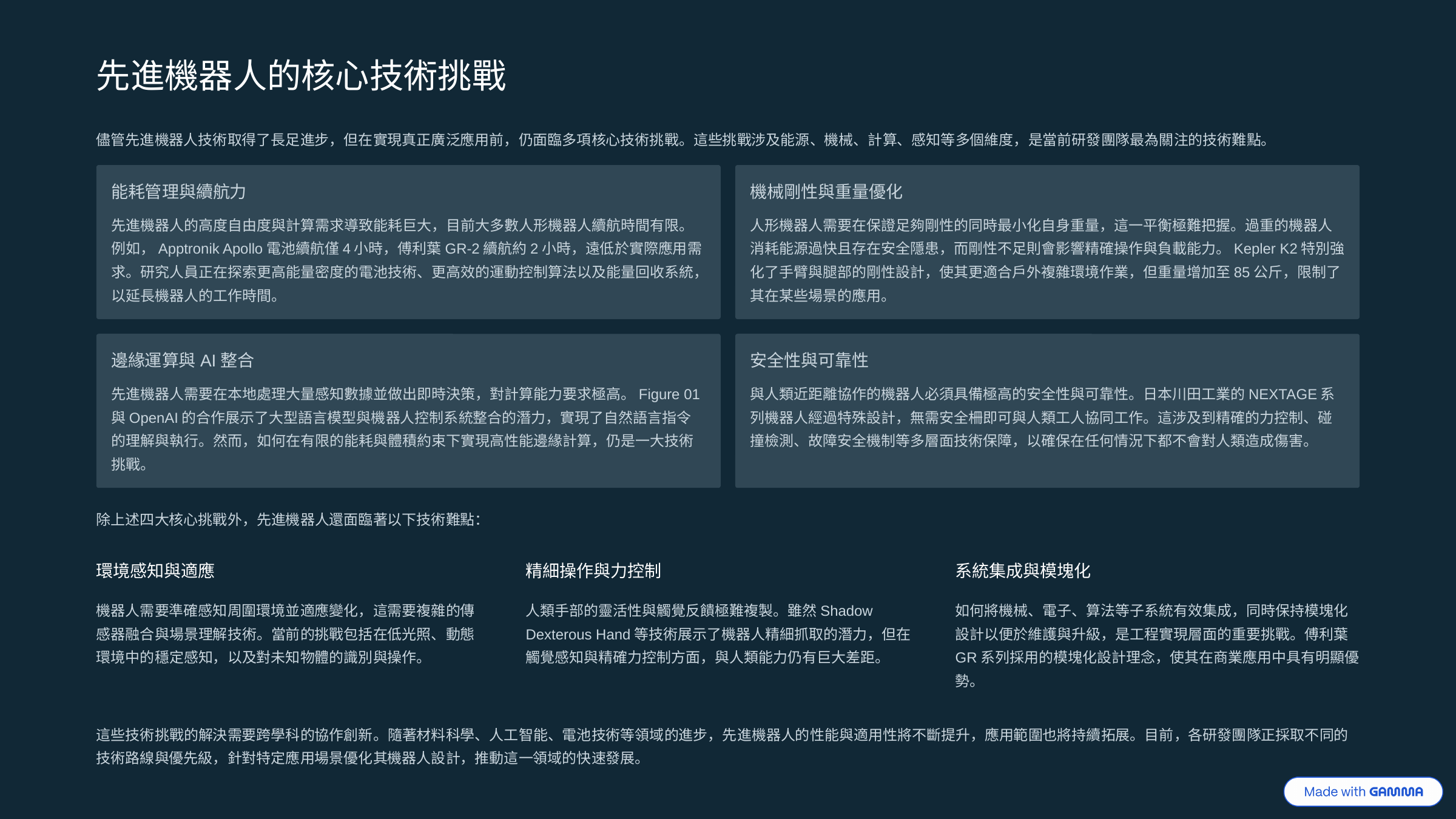

先進機器人的核心技術挑戰
儘管先進機器人技術取得了長足進步，但在實現真正廣泛應用前，仍面臨多項核心技術挑戰。這些挑戰涉及能源、機械、計算、感知等多個維度，是當前研發團隊最為關注的技術難點。

能耗管理與續航力
機械剛性與重量優化
先進機器人的高度自由度與計算需求導致能耗巨大，目前大多數人形機器人續航時間有限。例如，Apptronik Apollo電池續航僅4小時，傅利葉GR-2續航約2小時，遠低於實際應用需求。研究人員正在探索更高能量密度的電池技術、更高效的運動控制算法以及能量回收系統，以延長機器人的工作時間。
人形機器人需要在保證足夠剛性的同時最小化自身重量，這一平衡極難把握。過重的機器人消耗能源過快且存在安全隱患，而剛性不足則會影響精確操作與負載能力。Kepler K2特別強化了手臂與腿部的剛性設計，使其更適合戶外複雜環境作業，但重量增加至85公斤，限制了其在某些場景的應用。

邊緣運算與AI整合
安全性與可靠性
先進機器人需要在本地處理大量感知數據並做出即時決策，對計算能力要求極高。Figure 01與OpenAI的合作展示了大型語言模型與機器人控制系統整合的潛力，實現了自然語言指令的理解與執行。然而，如何在有限的能耗與體積約束下實現高性能邊緣計算，仍是一大技術挑戰。
與人類近距離協作的機器人必須具備極高的安全性與可靠性。日本川田工業的NEXTAGE系列機器人經過特殊設計，無需安全柵即可與人類工人協同工作。這涉及到精確的力控制、碰撞檢測、故障安全機制等多層面技術保障，以確保在任何情況下都不會對人類造成傷害。
除上述四大核心挑戰外，先進機器人還面臨著以下技術難點：
環境感知與適應
精細操作與力控制
系統集成與模塊化
機器人需要準確感知周圍環境並適應變化，這需要複雜的傳感器融合與場景理解技術。當前的挑戰包括在低光照、動態環境中的穩定感知，以及對未知物體的識別與操作。
人類手部的靈活性與觸覺反饋極難複製。雖然Shadow Dexterous Hand等技術展示了機器人精細抓取的潛力，但在觸覺感知與精確力控制方面，與人類能力仍有巨大差距。
如何將機械、電子、算法等子系統有效集成，同時保持模塊化設計以便於維護與升級，是工程實現層面的重要挑戰。傅利葉GR系列採用的模塊化設計理念，使其在商業應用中具有明顯優勢。
這些技術挑戰的解決需要跨學科的協作創新。隨著材料科學、人工智能、電池技術等領域的進步，先進機器人的性能與適用性將不斷提升，應用範圍也將持續拓展。目前，各研發團隊正採取不同的技術路線與優先級，針對特定應用場景優化其機器人設計，推動這一領域的快速發展。